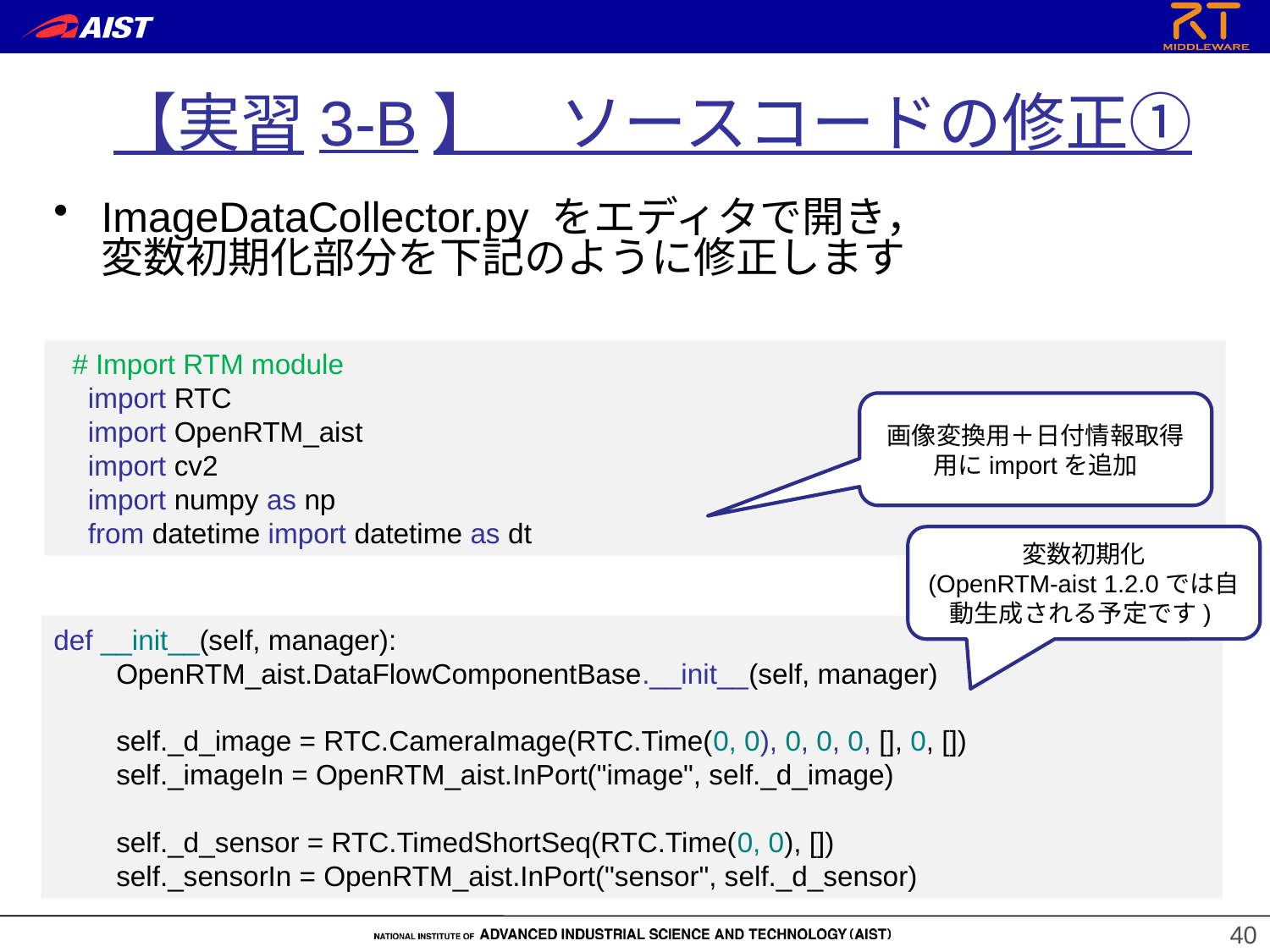

【実習3-B】　ソースコードの修正①
ImageDataCollector.py をエディタで開き，
変数初期化部分を下記のように修正します
  # Import RTM module
    import RTC
    import OpenRTM_aist
    import cv2
    import numpy as np
    from datetime import datetime as dt
画像変換用＋日付情報取得用にimportを追加
変数初期化
(OpenRTM-aist 1.2.0では自動生成される予定です)
def __init__(self, manager):
        OpenRTM_aist.DataFlowComponentBase.__init__(self, manager)

        self._d_image = RTC.CameraImage(RTC.Time(0, 0), 0, 0, 0, [], 0, [])
        self._imageIn = OpenRTM_aist.InPort("image", self._d_image)

        self._d_sensor = RTC.TimedShortSeq(RTC.Time(0, 0), [])
        self._sensorIn = OpenRTM_aist.InPort("sensor", self._d_sensor)
40